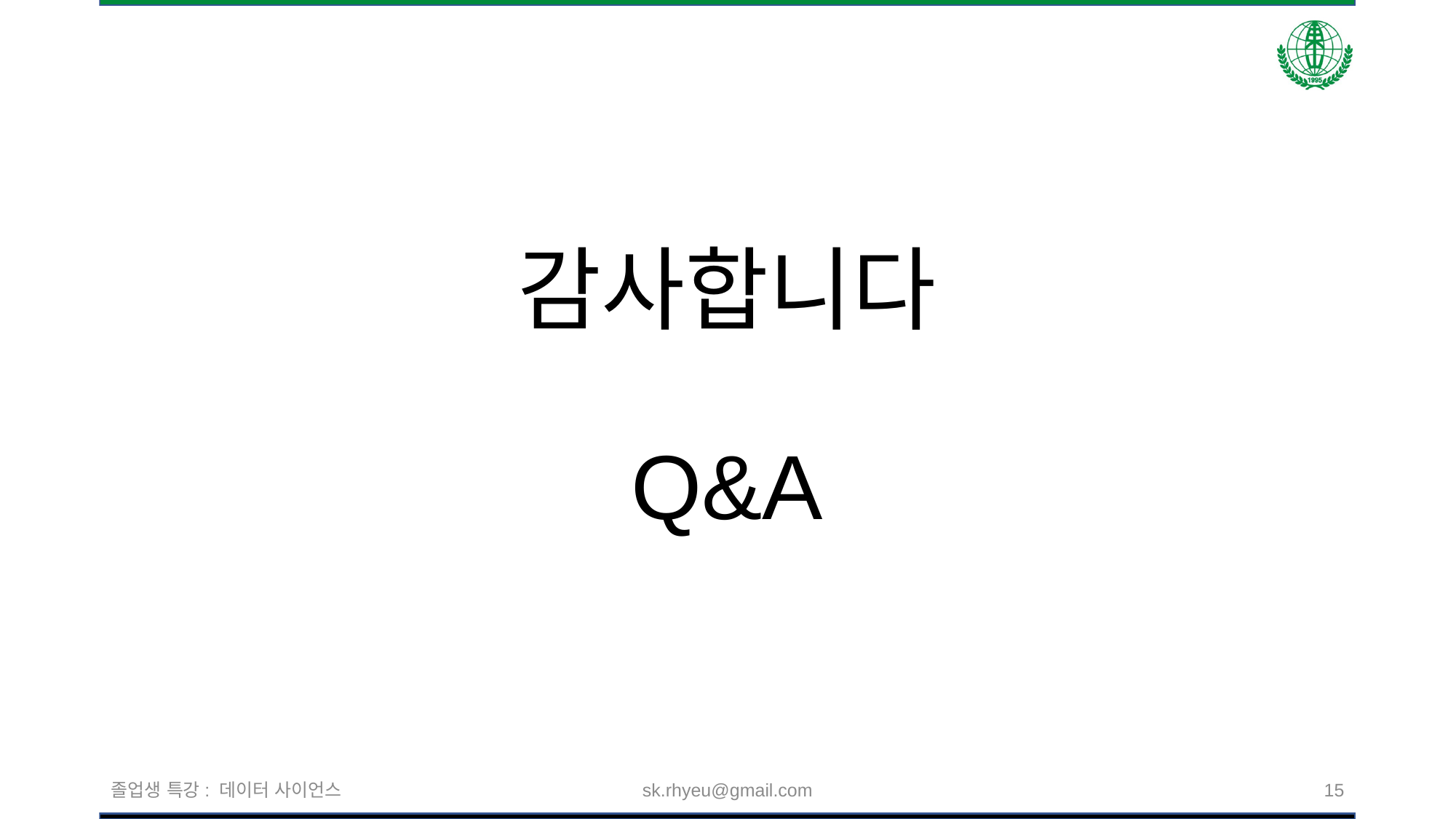

# 감사합니다 Q&A

졸업생 특강: 데이터 사이언스
sk.rhyeu@gmail.com
15